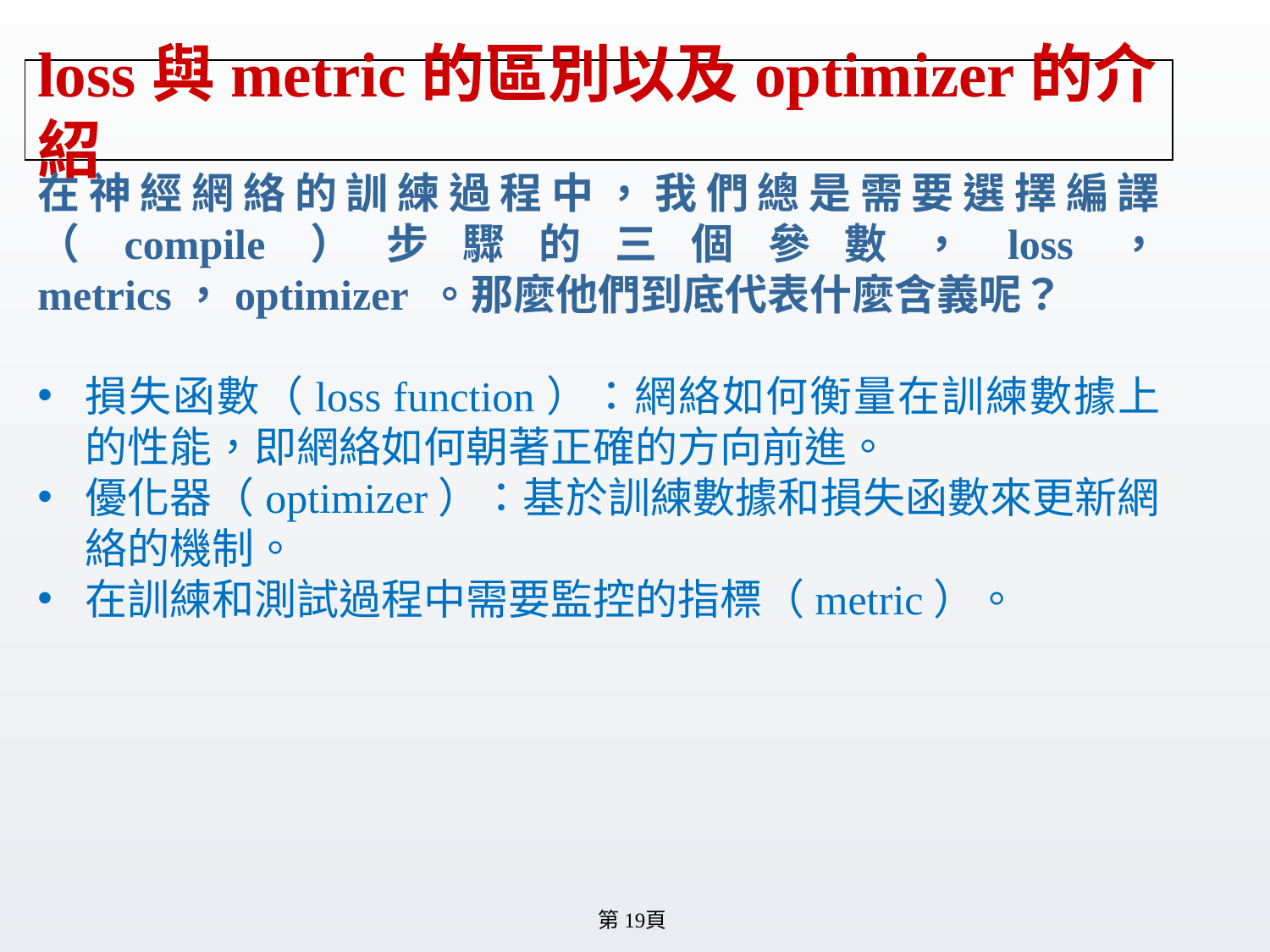

# loss與metric的區別以及optimizer的介紹
在神經網絡的訓練過程中，我們總是需要選擇編譯（compile）步驟的三個參數，loss， metrics，optimizer 。那麼他們到底代表什麼含義呢？

損失函數（loss function）：網絡如何衡量在訓練數據上的性能，即網絡如何朝著正確的方向前進。
優化器（optimizer）：基於訓練數據和損失函數來更新網絡的機制。
在訓練和測試過程中需要監控的指標（metric）。